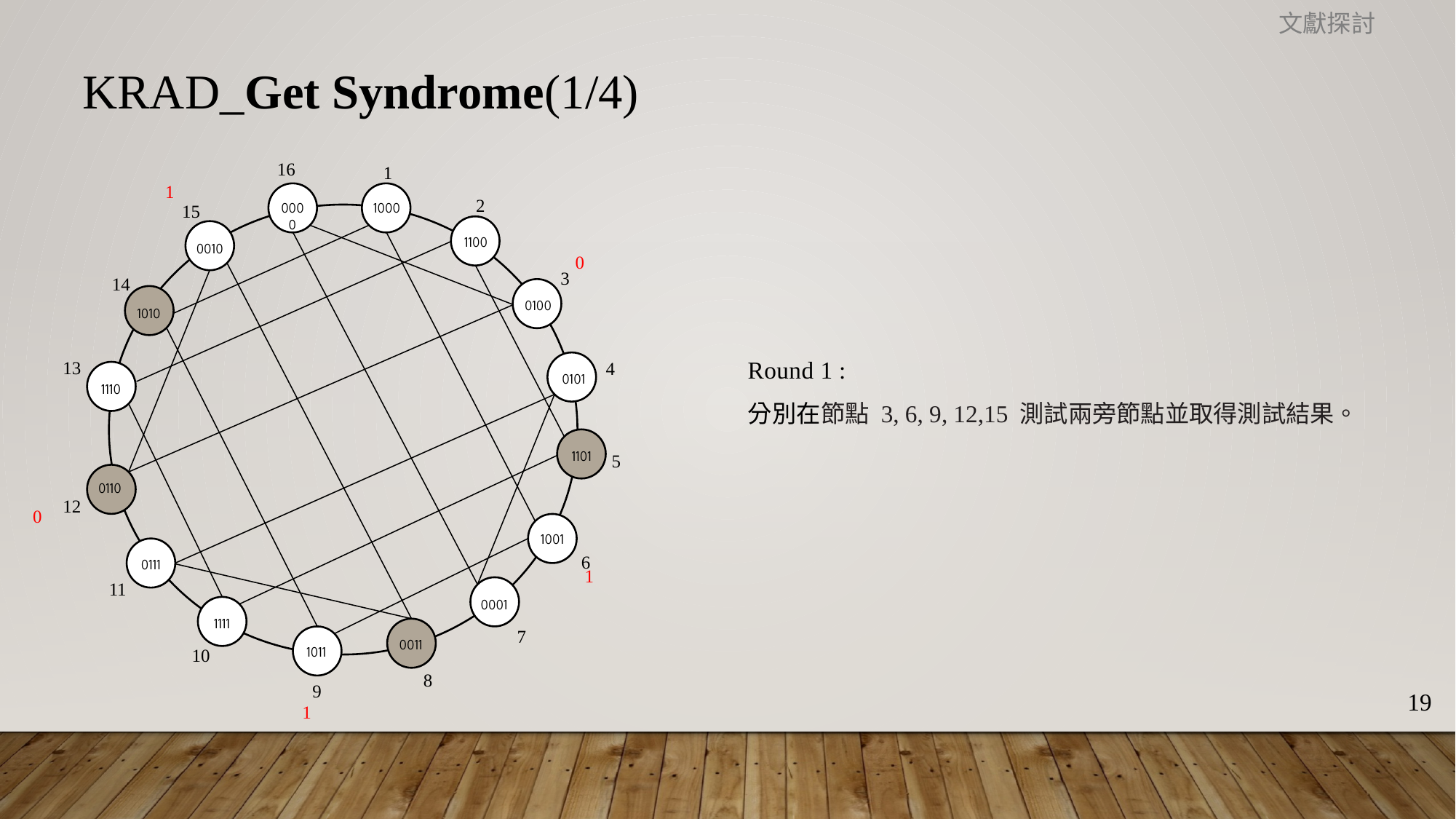

文獻探討
KRAD_Get Syndrome(1/4)
16
1

2
0000
1000
15

1100
0010
3
14

0100
1010
13
4

0101
1110

1101
5

0110
12

1001

6
0111
11

0001

1111

7

0011
1011
10
8
9
1
0
Round 1 :
分別在節點 3, 6, 9, 12,15 測試兩旁節點並取得測試結果。
0
1
19
1